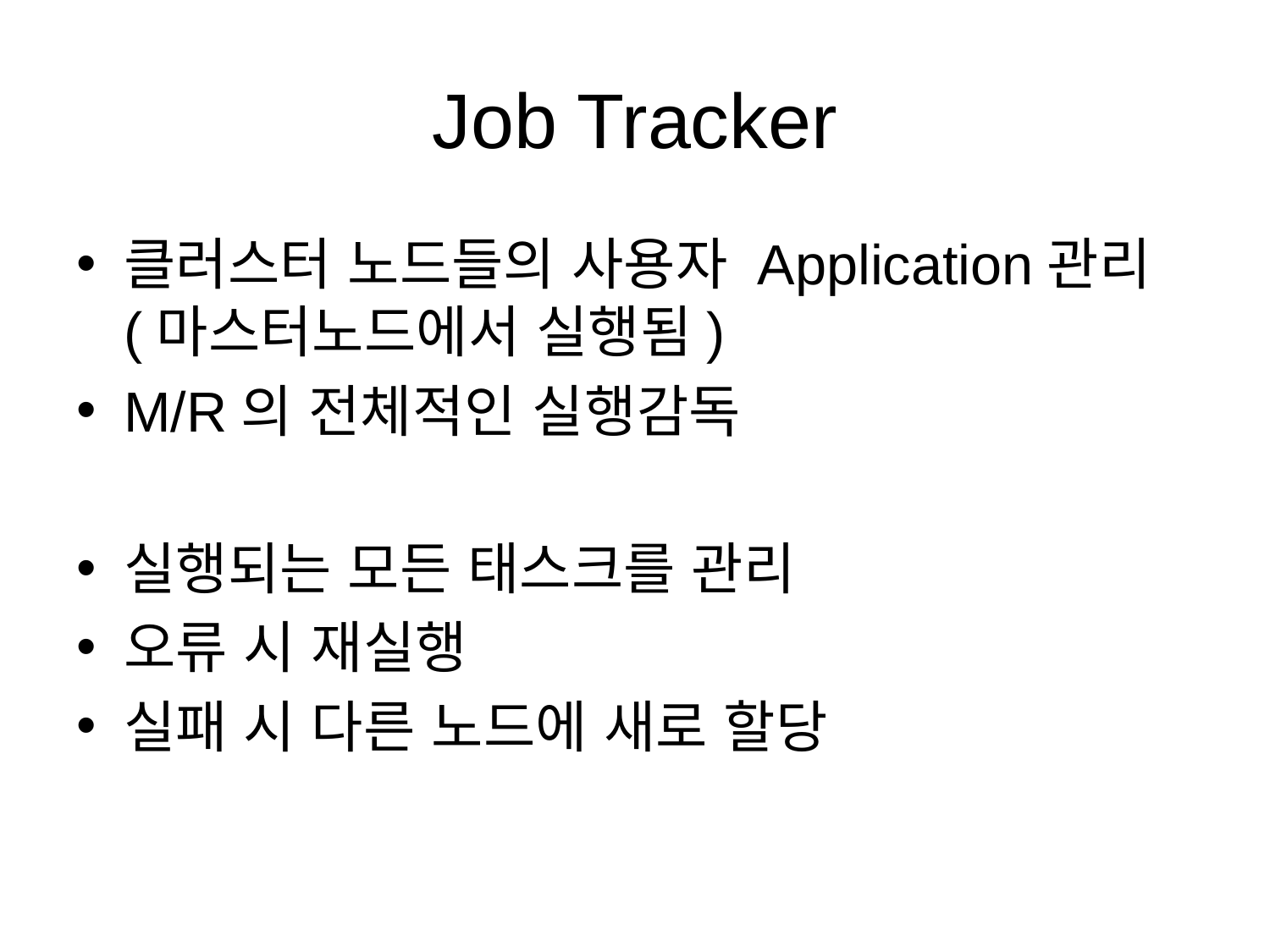

# Job Tracker
클러스터 노드들의 사용자 Application관리(마스터노드에서 실행됨)
M/R의 전체적인 실행감독

실행되는 모든 태스크를 관리
오류 시 재실행
실패 시 다른 노드에 새로 할당